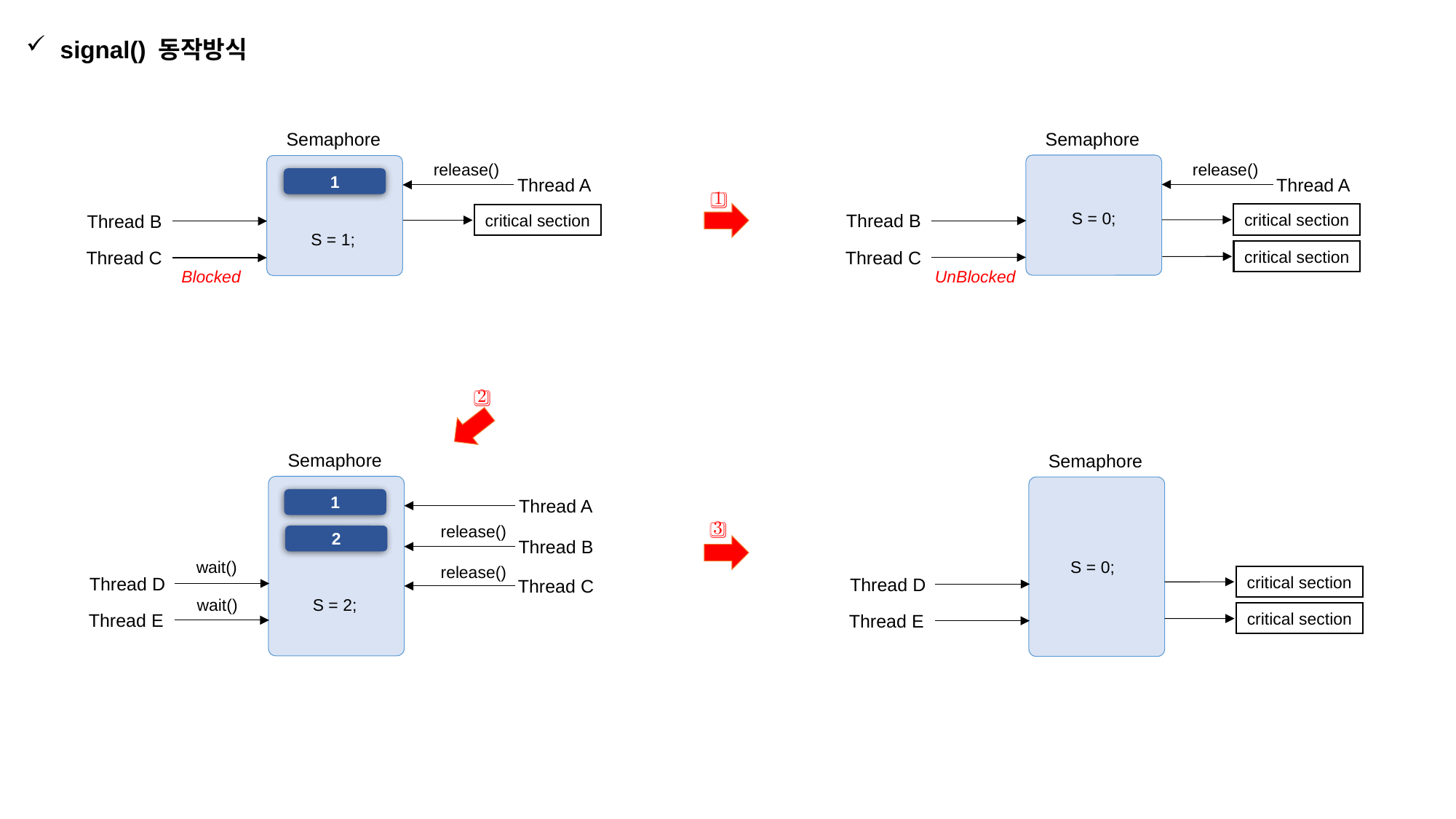

signal() 동작방식
Semaphore
Semaphore
release()
release()

Thread A
1
Thread A
1️⃣
S = 0;

critical section
Thread B
critical section
Thread B
S = 1;
Thread C
critical section
Thread C
UnBlocked
Blocked
2️⃣

Semaphore
Semaphore

1
Thread A
3️⃣
release()
2
Thread B

S = 0;
wait()
release()
critical section
Thread D
Thread D
Thread C
wait()
S = 2;
critical section
Thread E
Thread E